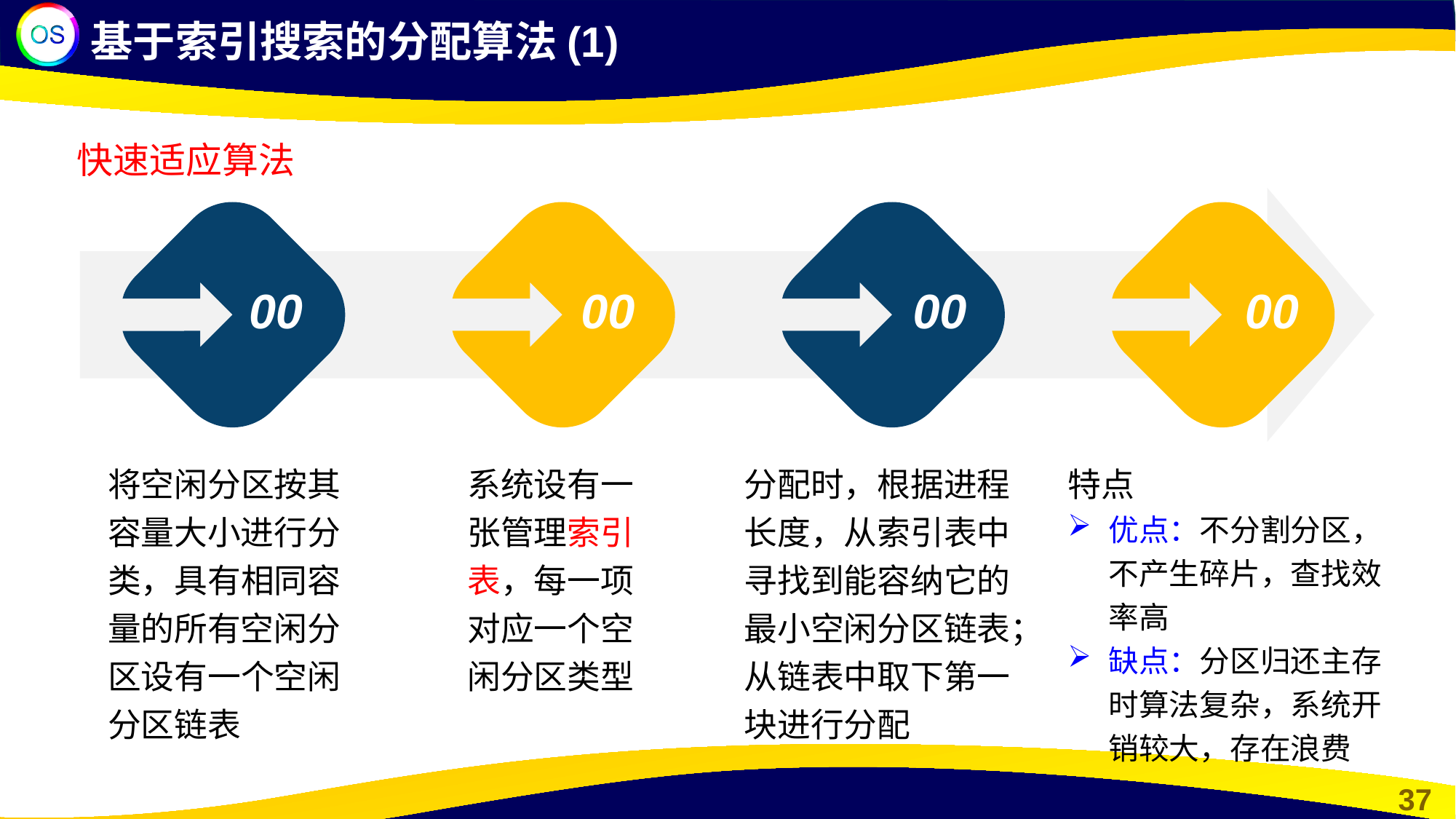

基于索引搜索的分配算法(1)
快速适应算法

00
00
00
00
将空闲分区按其容量大小进行分类，具有相同容量的所有空闲分区设有一个空闲分区链表
系统设有一张管理索引表，每一项对应一个空闲分区类型
分配时，根据进程长度，从索引表中寻找到能容纳它的最小空闲分区链表；从链表中取下第一块进行分配
特点
优点：不分割分区，不产生碎片，查找效率高
缺点：分区归还主存时算法复杂，系统开销较大，存在浪费